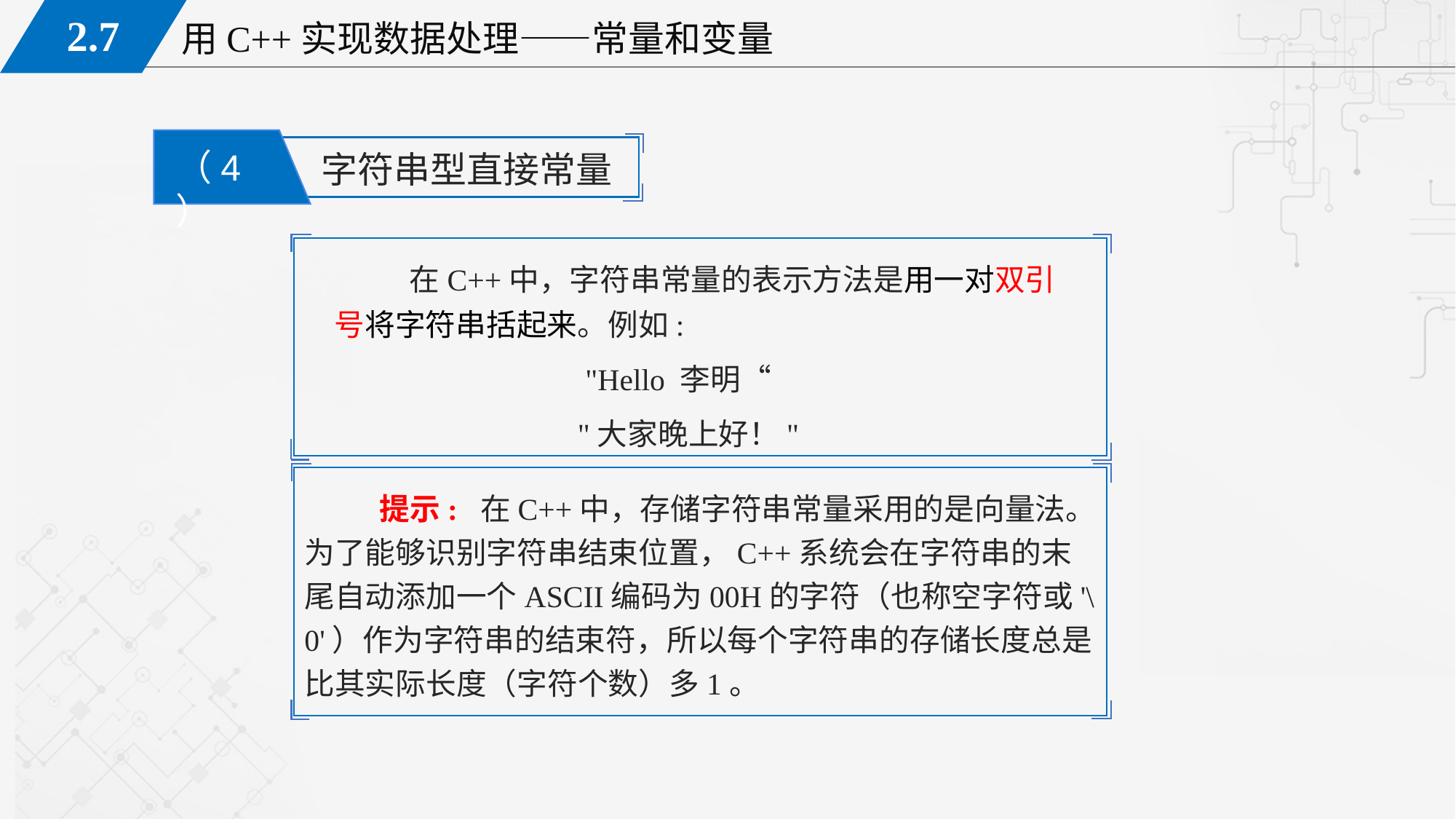

（4）
字符串型直接常量

在C++中，字符串常量的表示方法是用一对双引号将字符串括起来。例如:
                       "Hello 李明“
                      "大家晚上好！"

提示:  在C++中，存储字符串常量采用的是向量法。为了能够识别字符串结束位置，C++系统会在字符串的末尾自动添加一个ASCII编码为00H的字符（也称空字符或'\0'）作为字符串的结束符，所以每个字符串的存储长度总是比其实际长度（字符个数）多1。